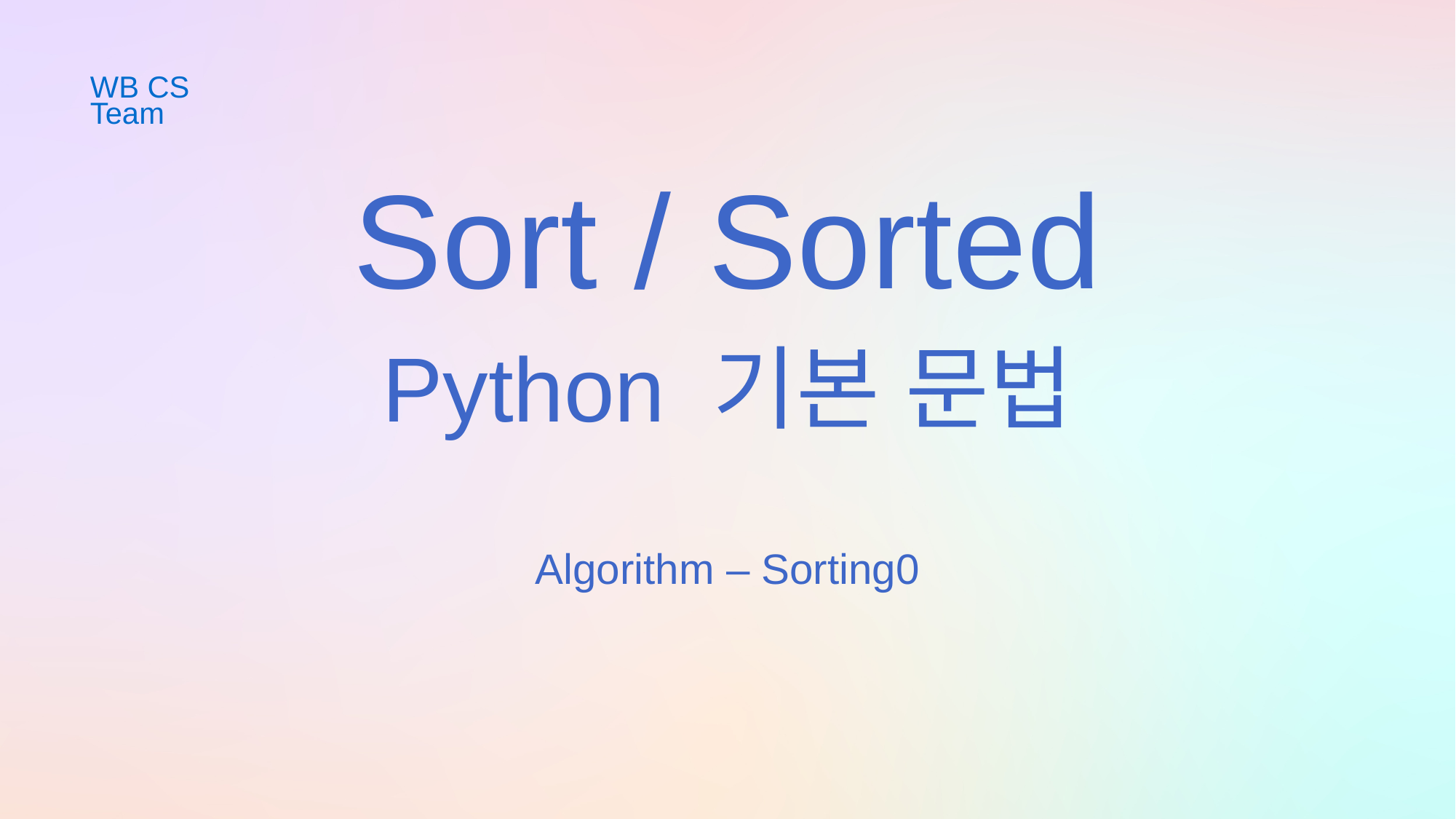

WB CS Team
Sort / Sorted
Python 기본 문법
Algorithm – Sorting0